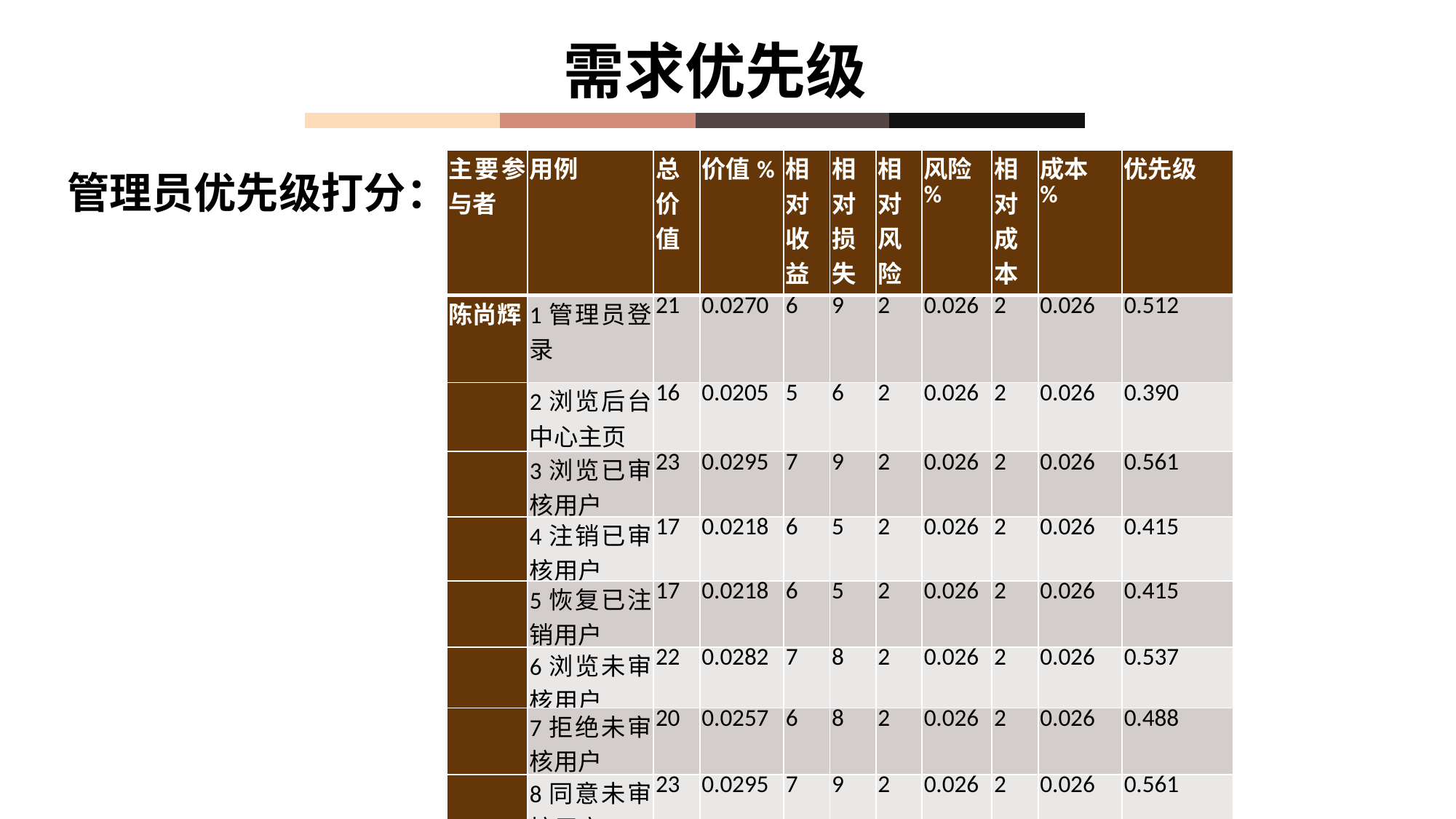

需求优先级
管理员优先级打分：
| 主要参与者 | 用例 | 总价值 | 价值% | 相对收益 | 相对损失 | 相对风险 | 风险 % | 相对成本 | 成本 % | 优先级 |
| --- | --- | --- | --- | --- | --- | --- | --- | --- | --- | --- |
| 陈尚辉 | 1管理员登录 | 21 | 0.0270 | 6 | 9 | 2 | 0.026 | 2 | 0.026 | 0.512 |
|  | 2浏览后台中心主页 | 16 | 0.0205 | 5 | 6 | 2 | 0.026 | 2 | 0.026 | 0.390 |
|  | 3浏览已审核用户 | 23 | 0.0295 | 7 | 9 | 2 | 0.026 | 2 | 0.026 | 0.561 |
|  | 4注销已审核用户 | 17 | 0.0218 | 6 | 5 | 2 | 0.026 | 2 | 0.026 | 0.415 |
|  | 5恢复已注销用户 | 17 | 0.0218 | 6 | 5 | 2 | 0.026 | 2 | 0.026 | 0.415 |
|  | 6浏览未审核用户 | 22 | 0.0282 | 7 | 8 | 2 | 0.026 | 2 | 0.026 | 0.537 |
|  | 7拒绝未审核用户 | 20 | 0.0257 | 6 | 8 | 2 | 0.026 | 2 | 0.026 | 0.488 |
|  | 8同意未审核用户 | 23 | 0.0295 | 7 | 9 | 2 | 0.026 | 2 | 0.026 | 0.561 |
|  | 9重置密码 | 20 | 0.0257 | 6 | 8 | 2 | 0.026 | 2 | 0.026 | 0.488 |
|  | 10浏览课程恢复页面 | 15 | 0.0193 | 5 | 5 | 2 | 0.026 | 2 | 0.026 | 0.366 |
|  | 11恢复已删除课程 | 19 | 0.0244 | 6 | 7 | 2 | 0.026 | 2 | 0.026 | 0.463 |
|  | 12浏览课程删除页面 | 19 | 0.0244 | 6 | 7 | 2 | 0.026 | 2 | 0.026 | 0.463 |
|  | 13删除已有课程 | 22 | 0.0282 | 7 | 8 | 2 | 0.026 | 2 | 0.026 | 0.537 |
|  | 14浏览课程内容页面 | 24 | 0.0308 | 8 | 8 | 2 | 0.026 | 2 | 0.026 | 0.585 |
|  | 15浏览推荐课程页面 | 21 | 0.0270 | 7 | 7 | 2 | 0.026 | 2 | 0.026 | 0.512 |
|  | 16设置推荐课程 | 23 | 0.0295 | 7 | 9 | 2 | 0.026 | 2 | 0.026 | 0.561 |
|  | 17浏览推荐教师页面 | 20 | 0.0257 | 6 | 8 | 2 | 0.026 | 2 | 0.026 | 0.488 |
|  | 18设置推荐教师 | 23 | 0.0295 | 7 | 9 | 2 | 0.026 | 2 | 0.026 | 0.561 |
|  | 19浏览推荐帖子页面 | 20 | 0.0257 | 6 | 8 | 2 | 0.026 | 2 | 0.026 | 0.488 |
|  | 20设置推荐帖子 | 23 | 0.0295 | 7 | 9 | 2 | 0.026 | 2 | 0.026 | 0.561 |
|  | 21浏览公告管理页面 | 20 | 0.0257 | 6 | 8 | 2 | 0.026 | 2 | 0.026 | 0.488 |
|  | 22修改公告管理 | 22 | 0.0282 | 7 | 8 | 2 | 0.026 | 2 | 0.026 | 0.537 |
|  | 23浏览版权页管理页面 | 19 | 0.0244 | 6 | 7 | 2 | 0.026 | 2 | 0.026 | 0.463 |
|  | 24修改版权页 | 16 | 0.0205 | 5 | 6 | 2 | 0.026 | 2 | 0.026 | 0.390 |
|  | 25浏览板块管理页面 | 19 | 0.0244 | 6 | 7 | 2 | 0.026 | 2 | 0.026 | 0.463 |
|  | 26删除版块 | 16 | 0.0205 | 5 | 6 | 2 | 0.026 | 2 | 0.026 | 0.390 |
|  | 27浏览帖子管理 | 21 | 0.0270 | 7 | 7 | 2 | 0.026 | 2 | 0.026 | 0.512 |
|  | 28删除帖子 | 22 | 0.0282 | 7 | 8 | 2 | 0.026 | 2 | 0.026 | 0.537 |
|  | 29置顶帖子 | 21 | 0.0270 | 7 | 7 | 2 | 0.026 | 2 | 0.026 | 0.512 |
|  | 30加精帖子 | 22 | 0.0282 | 7 | 8 | 2 | 0.026 | 2 | 0.026 | 0.537 |
|  | 31取消置顶帖子 | 19 | 0.0244 | 6 | 7 | 2 | 0.026 | 2 | 0.026 | 0.463 |
|  | 32取消加精帖子 | 19 | 0.0244 | 6 | 7 | 2 | 0.026 | 2 | 0.026 | 0.463 |
|  | 33搜索已审核用户 | 25 | 0.0321 | 8 | 9 | 2 | 0.026 | 2 | 0.026 | 0.610 |
|  | 34搜索未审核用户 | 25 | 0.0321 | 8 | 9 | 2 | 0.026 | 2 | 0.026 | 0.610 |
|  | 35搜索已有课程 | 20 | 0.0257 | 6 | 8 | 2 | 0.026 | 2 | 0.026 | 0.488 |
|  | 36搜索已删除课程 | 19 | 0.0244 | 6 | 7 | 2 | 0.026 | 2 | 0.026 | 0.463 |
|  | 37搜索论坛板块 | 22 | 0.0282 | 7 | 8 | 2 | 0.026 | 2 | 0.026 | 0.537 |
|  | 38搜索帖子 | 24 | 0.0308 | 8 | 8 | 2 | 0.026 | 2 | 0.026 | 0.585 |